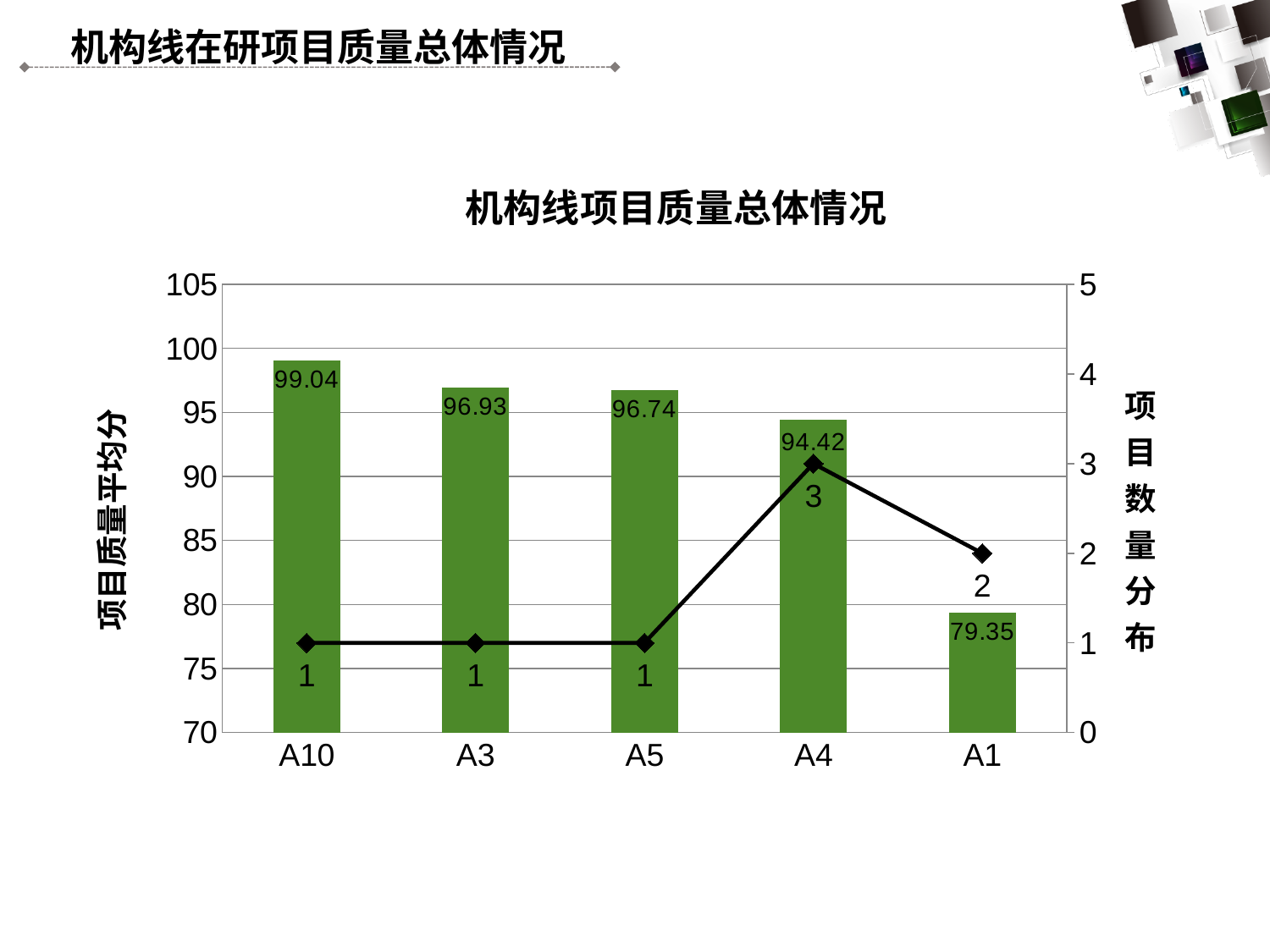

机构线在研项目质量总体情况

### Chart: 机构线项目质量总体情况

| Category | 项目质量平均分 | 项目数量分布 |
|---|---|---|
| A10 | 99.04 | 1.0 |
| A3 | 96.93 | 1.0 |
| A5 | 96.74 | 1.0 |
| A4 | 94.42 | 3.0 |
| A1 | 79.35 | 2.0 |